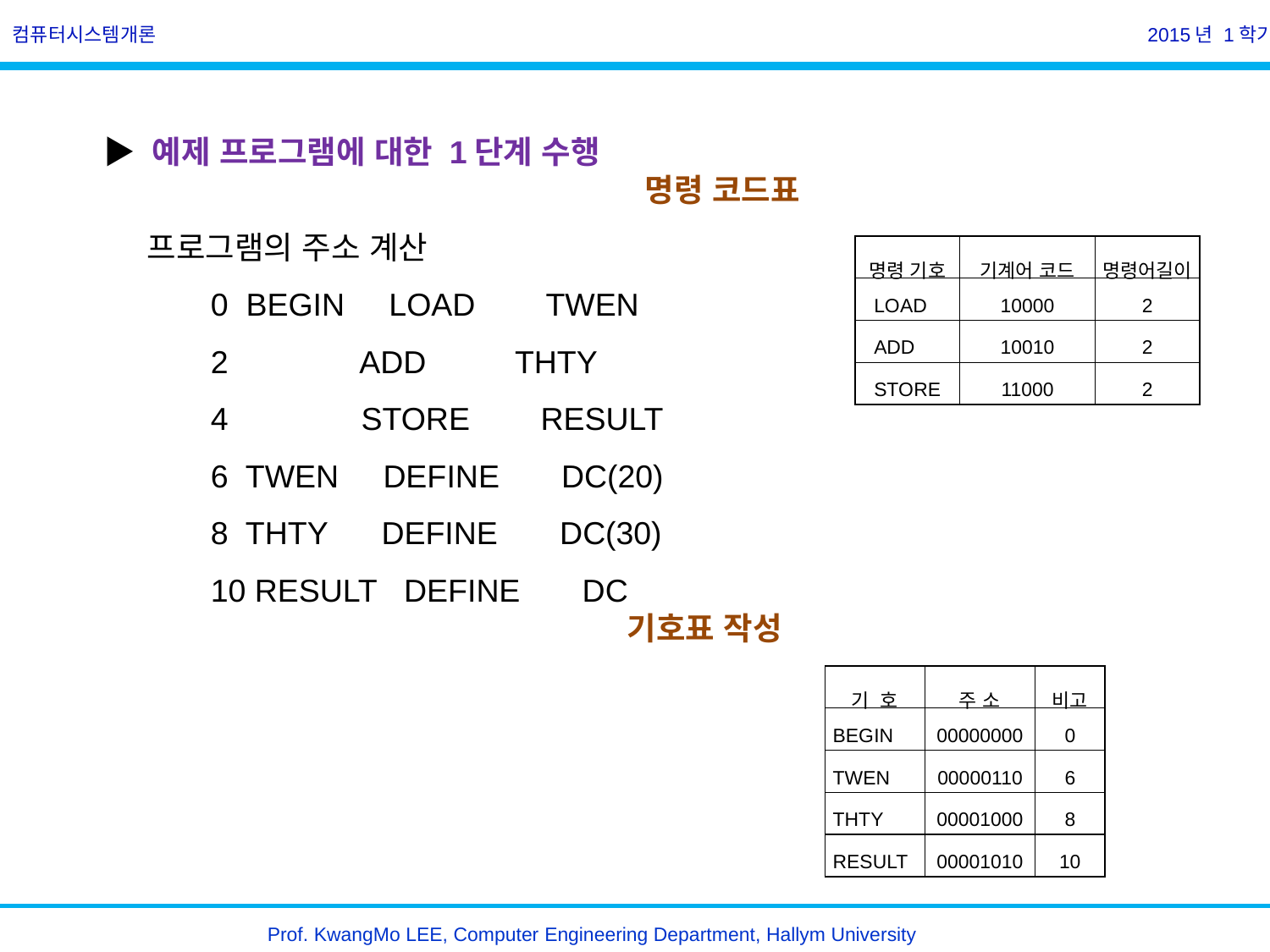

컴퓨터시스템개론
2015년 1학기
   ▶ 예제 프로그램에 대한 1단계 수행
                                                               명령 코드표
       프로그램의 주소 계산
               0  BEGIN     LOAD        TWEN
               2               ADD          THTY
               4               STORE        RESULT
               6  TWEN     DEFINE       DC(20)
               8  THTY      DEFINE       DC(30)
               10 RESULT   DEFINE       DC
                                                             기호표 작성
| 명령 기호 | 기계어 코드 | 명령어길이 |
| --- | --- | --- |
| LOAD | 10000 | 2 |
| ADD | 10010 | 2 |
| STORE | 11000 | 2 |
| 기  호 | 주 소 | 비고 |
| --- | --- | --- |
| BEGIN | 00000000 | 0 |
| TWEN | 00000110 | 6 |
| THTY | 00001000 | 8 |
| RESULT | 00001010 | 10 |
Prof. KwangMo LEE, Computer Engineering Department, Hallym University